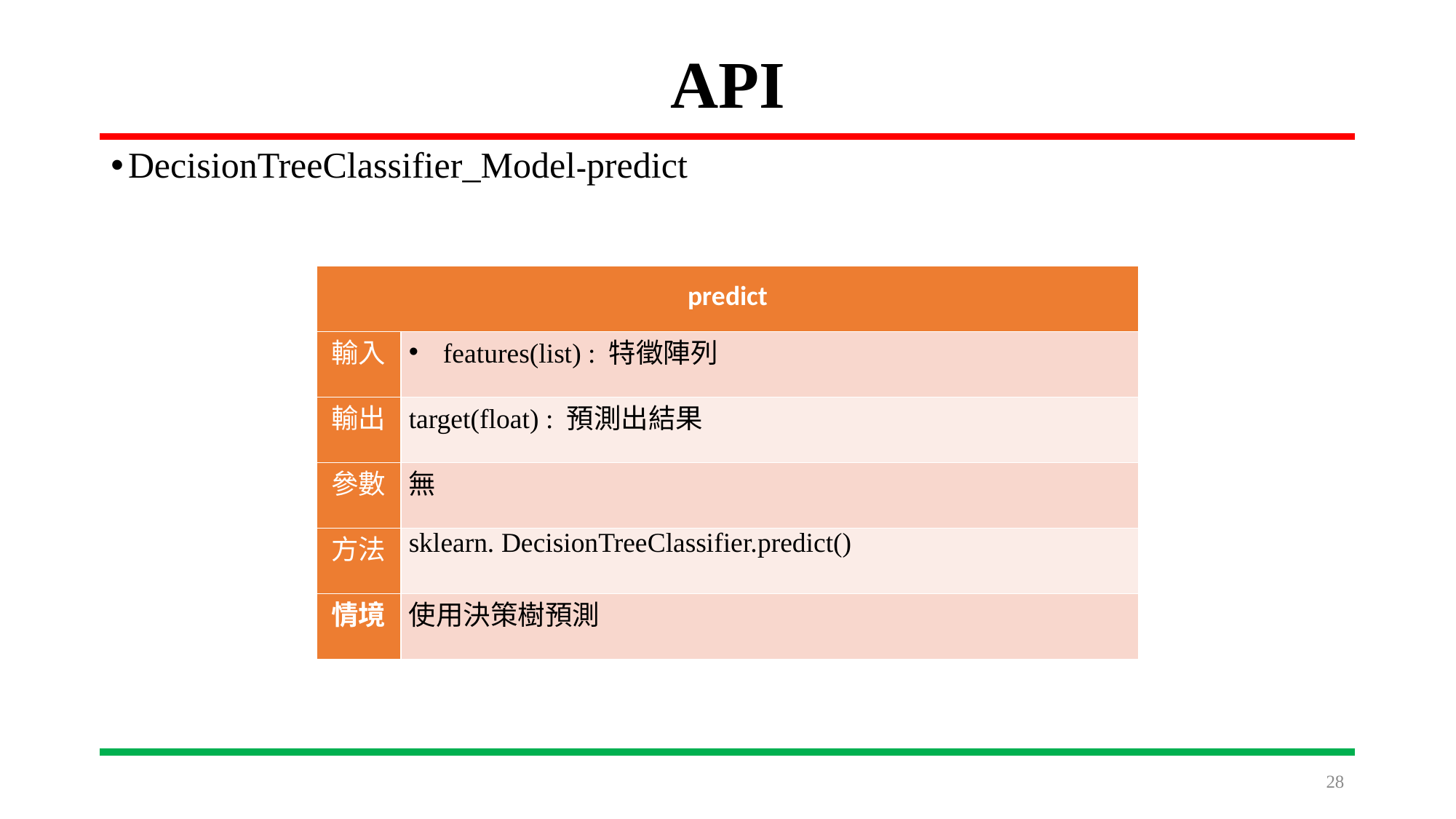

# API
DecisionTreeClassifier_Model-predict
| predict |  |
| --- | --- |
| 輸入 | features(list) : 特徵陣列 |
| 輸出 | target(float) : 預測出結果 |
| 參數 | 無 |
| 方法 | sklearn. DecisionTreeClassifier.predict() |
| 情境 | 使用決策樹預測 |
28